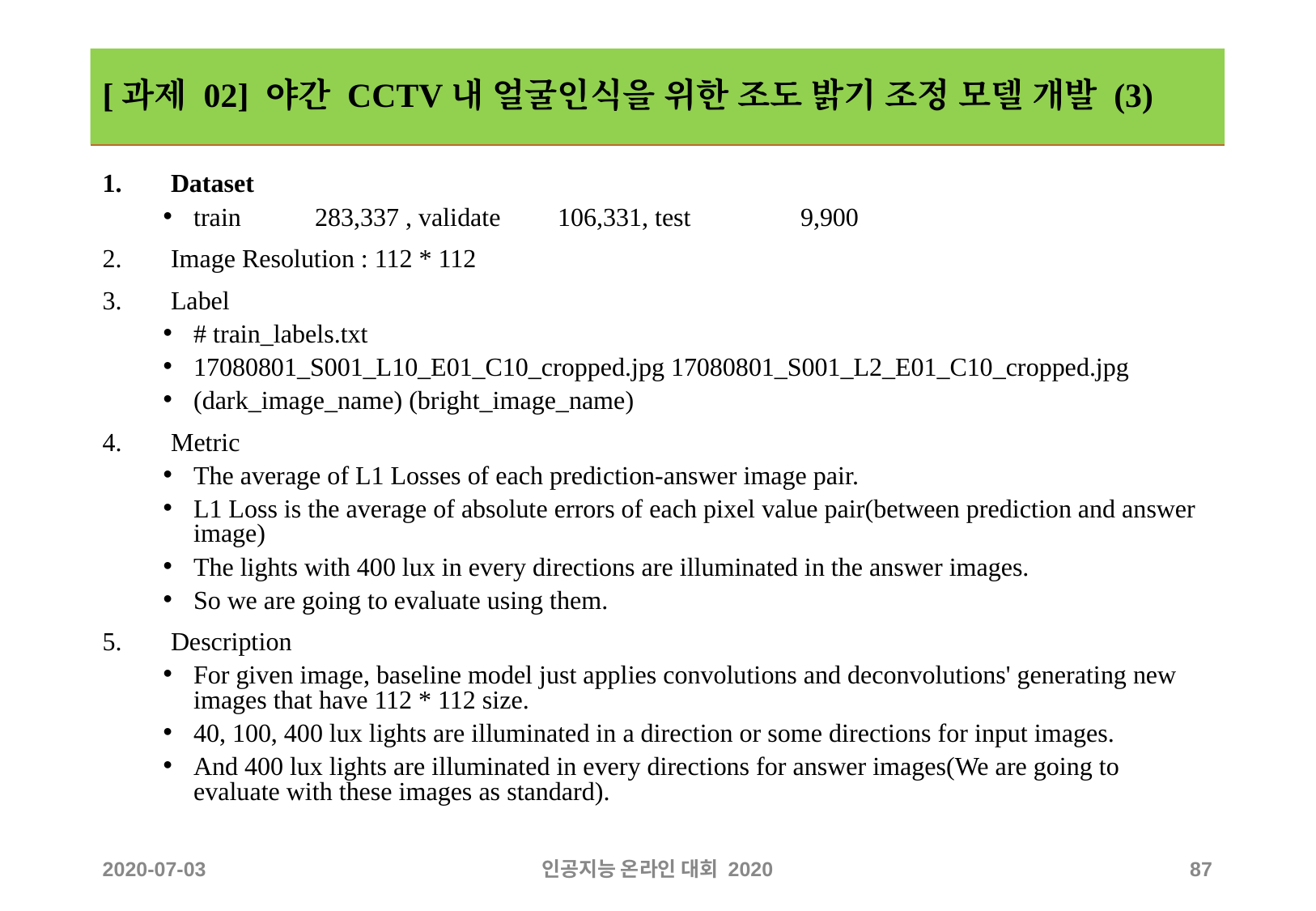

# [과제 02] 야간 CCTV내 얼굴인식을 위한 조도 밝기 조정 모델 개발 (3)
Dataset
train	283,337 , validate	106,331, test	9,900
Image Resolution : 112 * 112
Label
# train_labels.txt
17080801_S001_L10_E01_C10_cropped.jpg 17080801_S001_L2_E01_C10_cropped.jpg
(dark_image_name) (bright_image_name)
Metric
The average of L1 Losses of each prediction-answer image pair.
L1 Loss is the average of absolute errors of each pixel value pair(between prediction and answer image)
The lights with 400 lux in every directions are illuminated in the answer images.
So we are going to evaluate using them.
Description
For given image, baseline model just applies convolutions and deconvolutions' generating new images that have 112 * 112 size.
40, 100, 400 lux lights are illuminated in a direction or some directions for input images.
And 400 lux lights are illuminated in every directions for answer images(We are going to evaluate with these images as standard).
2020-07-03
인공지능 온라인 대회 2020
87